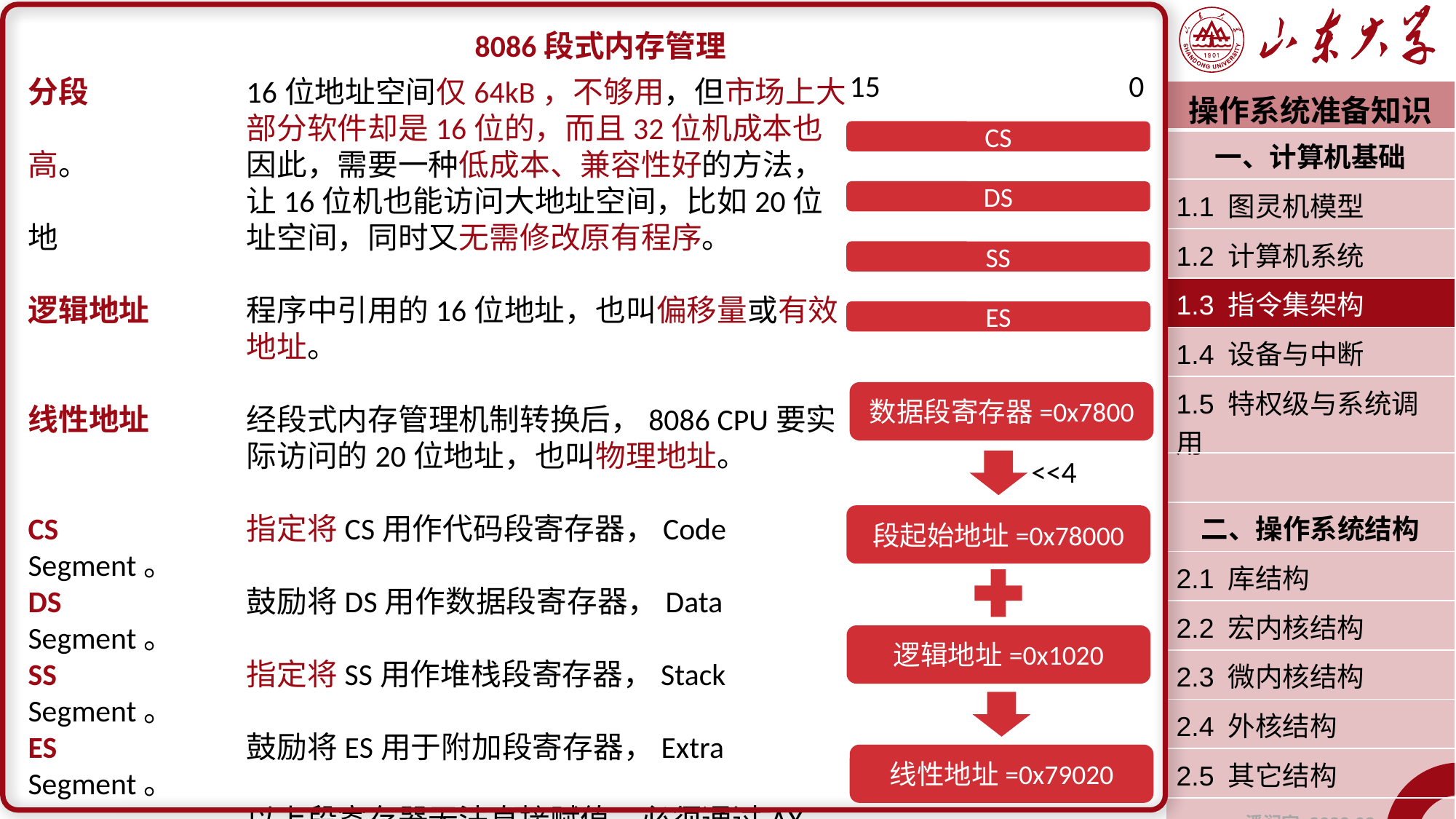

8086段式内存管理
15                                    0
分段		16位地址空间仅64kB，不够用，但市场上大		部分软件却是16位的，而且32位机成本也高。		因此，需要一种低成本、兼容性好的方法，		让16位机也能访问大地址空间，比如20位地		址空间，同时又无需修改原有程序。

逻辑地址	程序中引用的16位地址，也叫偏移量或有效		地址。

线性地址	经段式内存管理机制转换后，8086 CPU要实		际访问的20位地址，也叫物理地址。

CS		指定将CS用作代码段寄存器，Code Segment。
DS		鼓励将DS用作数据段寄存器，Data Segment。
SS		指定将SS用作堆栈段寄存器，Stack Segment。
ES		鼓励将ES用于附加段寄存器，Extra Segment。
		以上段寄存器无法直接赋值，必须通过AX。

地址生成算法	线性地址=(段寄存器值<<4)+逻辑地址
		左移4位等于乘以16，16进制补一个0即可。
| 操作系统准备知识 |
| --- |
| 一、计算机基础 |
| 1.1 图灵机模型 |
| 1.2 计算机系统 |
| 1.3 指令集架构 |
| 1.4 设备与中断 |
| 1.5 特权级与系统调用 |
|  |
| 二、操作系统结构 |
| 2.1 库结构 |
| 2.2 宏内核结构 |
| 2.3 微内核结构 |
| 2.4 外核结构 |
| 2.5 其它结构 |
| 潘润宇 2023.02 |
CS
DS
SS
ES
数据段寄存器=0x7800
<<4

段起始地址=0x78000

逻辑地址=0x1020

线性地址=0x79020